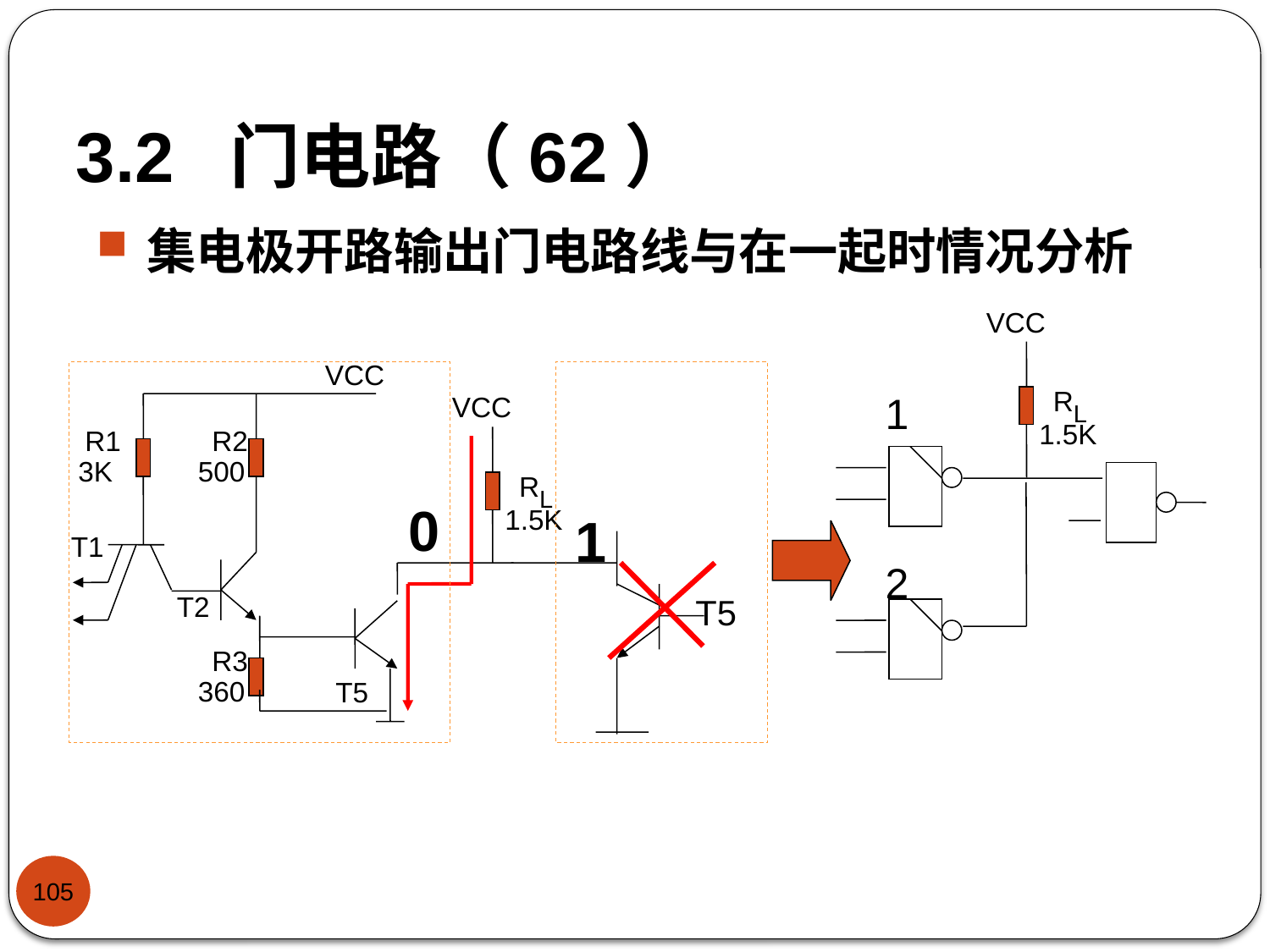

# 3.2  门电路（62）
集电极开路输出门电路线与在一起时情况分析
VCC

RL

1.5K

VCC

R1
3K
R2
500

T1

T2

R3
360

0
T5

1

T5

1

2

VCC

RL

1.5K

105